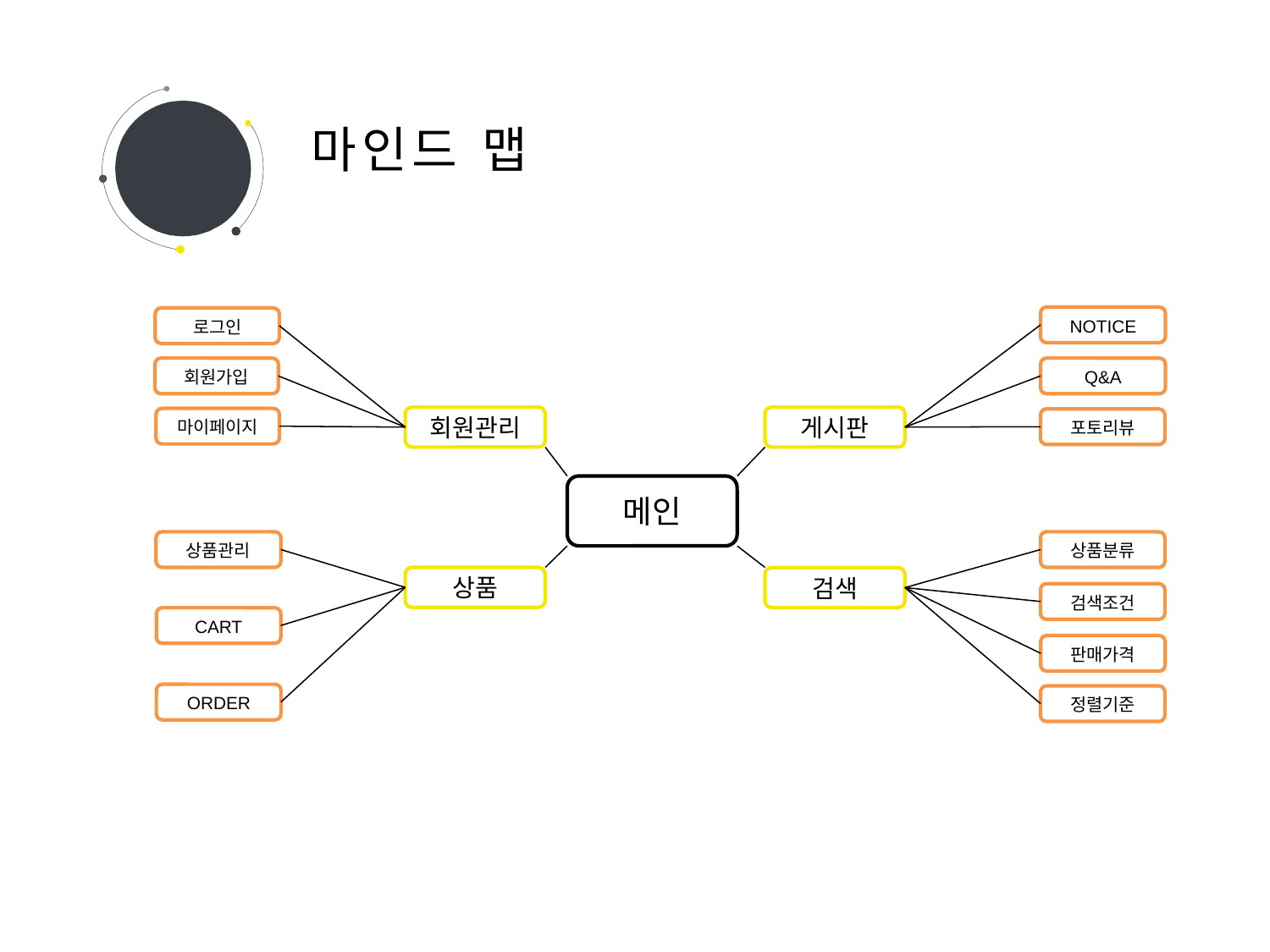

01

마인드 맵

NOTICE
로그인
회원가입
Q&A
회원관리
게시판
마이페이지
포토리뷰
메인
상품관리
상품분류
상품
검색
검색조건
CART
판매가격
ORDER
정렬기준